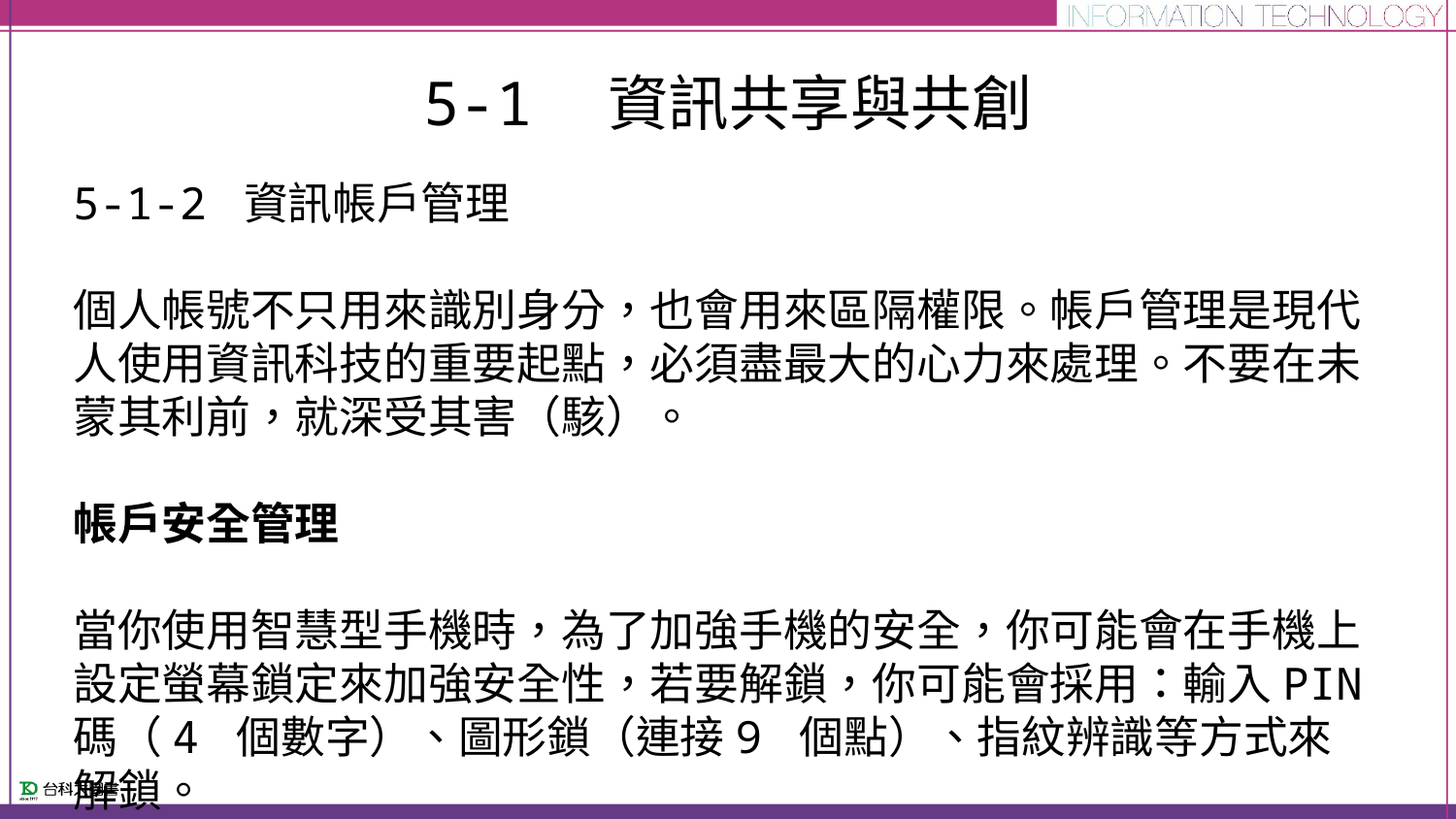

# 5-1　資訊共享與共創
5-1-2 資訊帳戶管理

個人帳號不只用來識別身分，也會用來區隔權限。帳戶管理是現代人使用資訊科技的重要起點，必須盡最大的心力來處理。不要在未蒙其利前，就深受其害（駭）。

帳戶安全管理

當你使用智慧型手機時，為了加強手機的安全，你可能會在手機上設定螢幕鎖定來加強安全性，若要解鎖，你可能會採用：輸入PIN碼（4 個數字）、圖形鎖（連接9 個點）、指紋辨識等方式來解鎖。